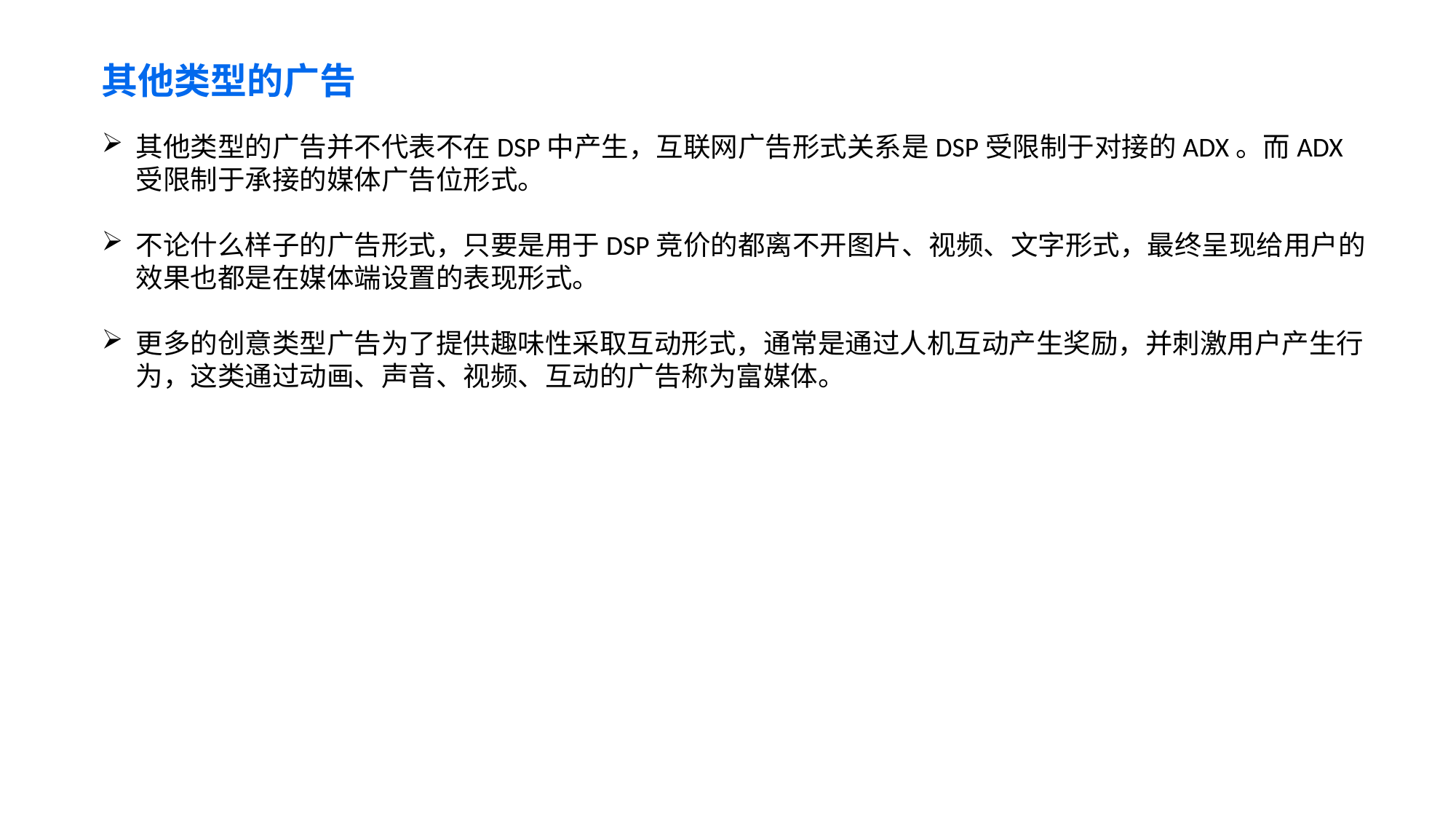

其他类型的广告
其他类型的广告并不代表不在DSP中产生，互联网广告形式关系是DSP受限制于对接的ADX。而ADX受限制于承接的媒体广告位形式。

不论什么样子的广告形式，只要是用于DSP竞价的都离不开图片、视频、文字形式，最终呈现给用户的效果也都是在媒体端设置的表现形式。

更多的创意类型广告为了提供趣味性采取互动形式，通常是通过人机互动产生奖励，并刺激用户产生行为，这类通过动画、声音、视频、互动的广告称为富媒体。